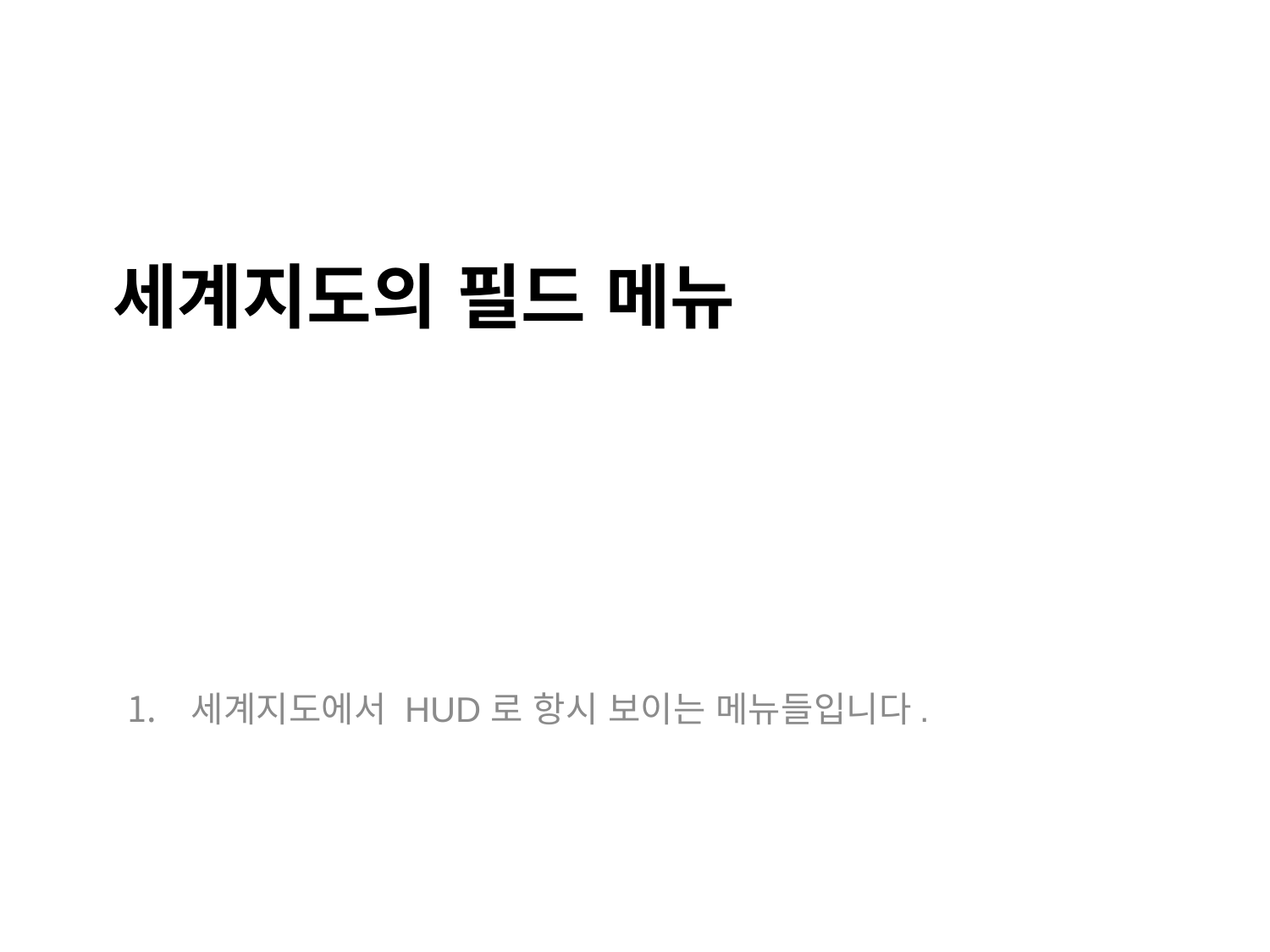

# 세계지도의 필드 메뉴

세계지도에서 HUD로 항시 보이는 메뉴들입니다.